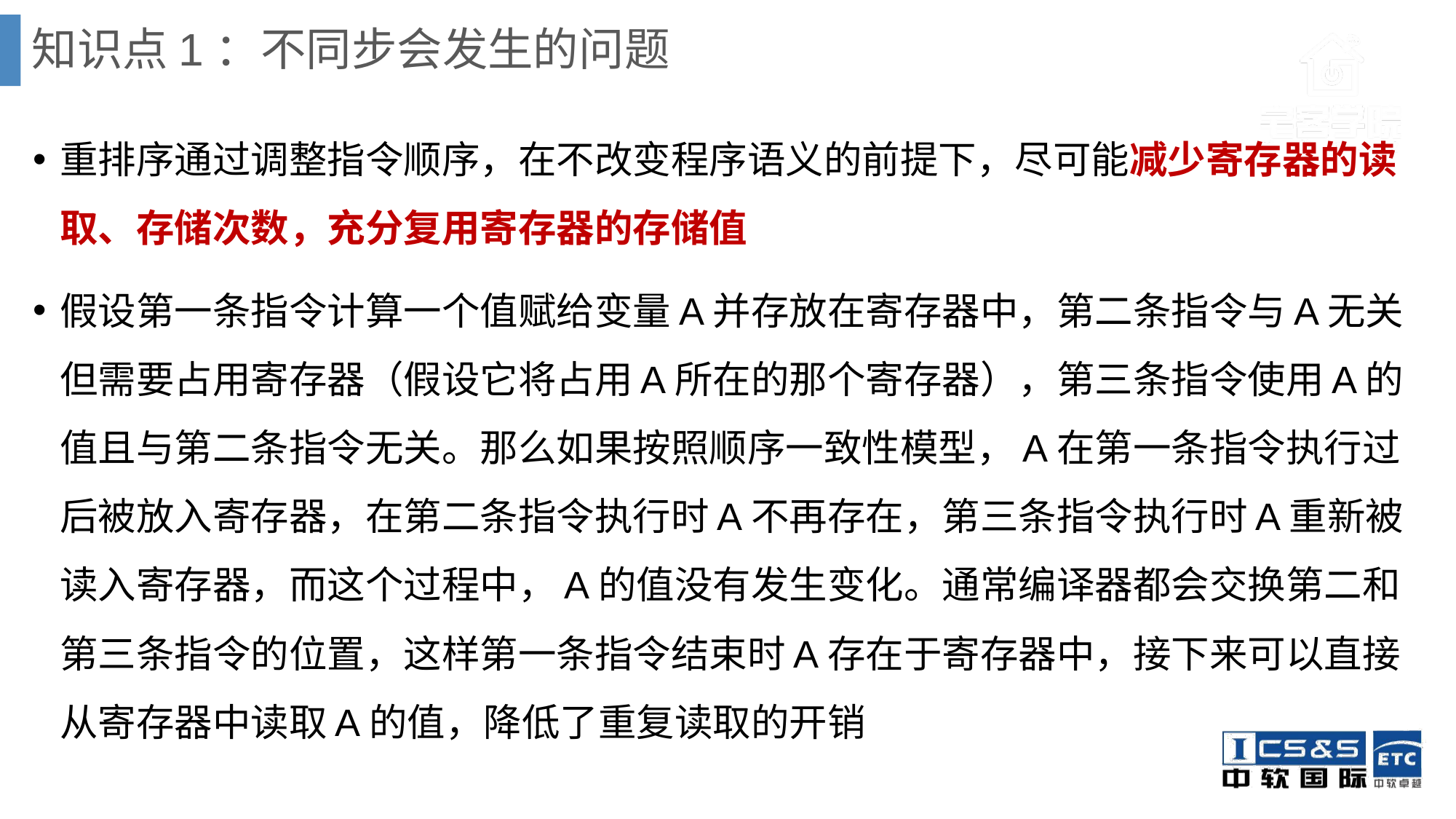

# 知识点1：不同步会发生的问题
重排序通过调整指令顺序，在不改变程序语义的前提下，尽可能减少寄存器的读取、存储次数，充分复用寄存器的存储值
假设第一条指令计算一个值赋给变量A并存放在寄存器中，第二条指令与A无关但需要占用寄存器（假设它将占用A所在的那个寄存器），第三条指令使用A的值且与第二条指令无关。那么如果按照顺序一致性模型，A在第一条指令执行过后被放入寄存器，在第二条指令执行时A不再存在，第三条指令执行时A重新被读入寄存器，而这个过程中，A的值没有发生变化。通常编译器都会交换第二和第三条指令的位置，这样第一条指令结束时A存在于寄存器中，接下来可以直接从寄存器中读取A的值，降低了重复读取的开销